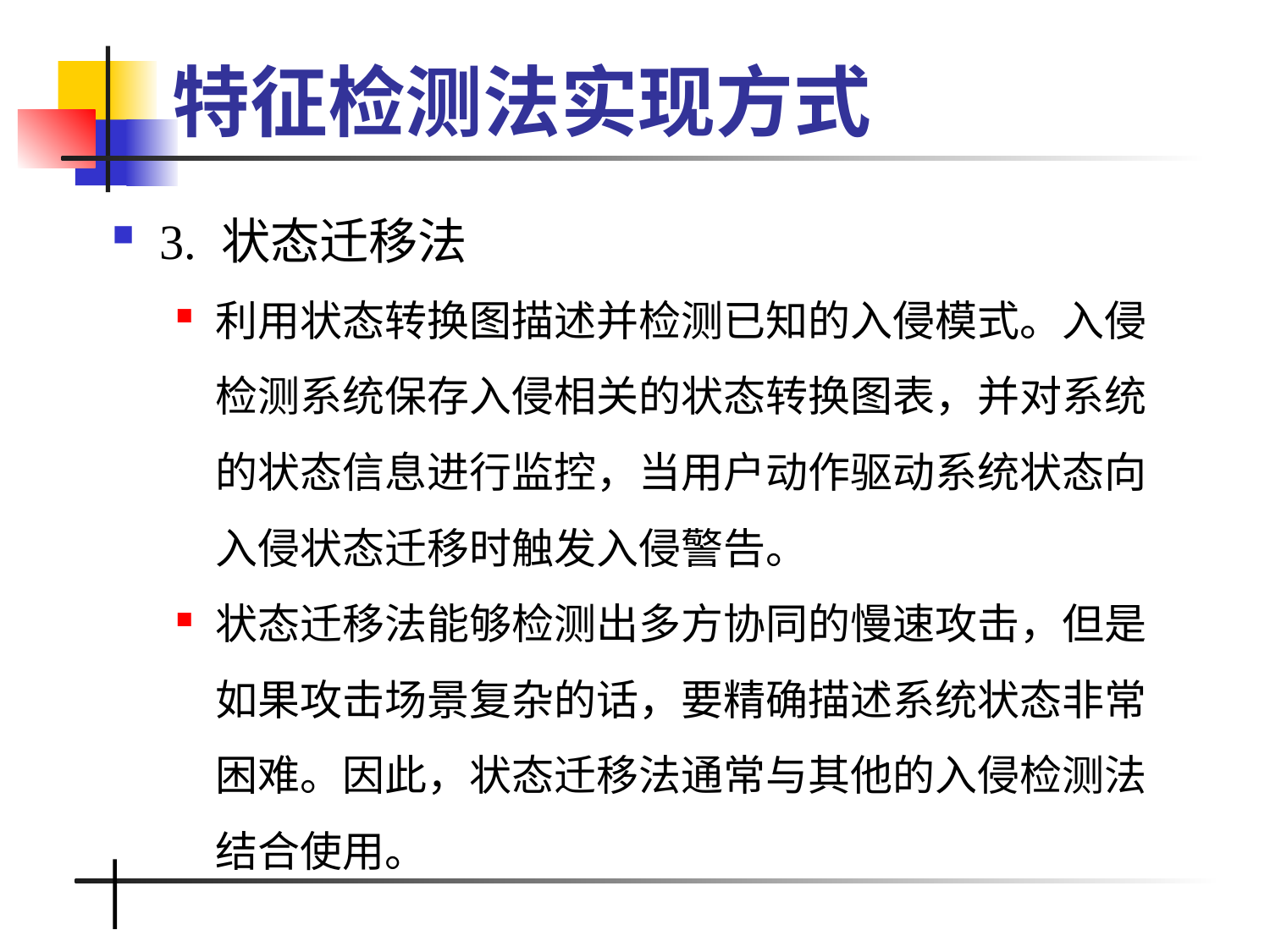

# 特征检测法实现方式
3. 状态迁移法
利用状态转换图描述并检测已知的入侵模式。入侵检测系统保存入侵相关的状态转换图表，并对系统的状态信息进行监控，当用户动作驱动系统状态向入侵状态迁移时触发入侵警告。
状态迁移法能够检测出多方协同的慢速攻击，但是如果攻击场景复杂的话，要精确描述系统状态非常困难。因此，状态迁移法通常与其他的入侵检测法结合使用。